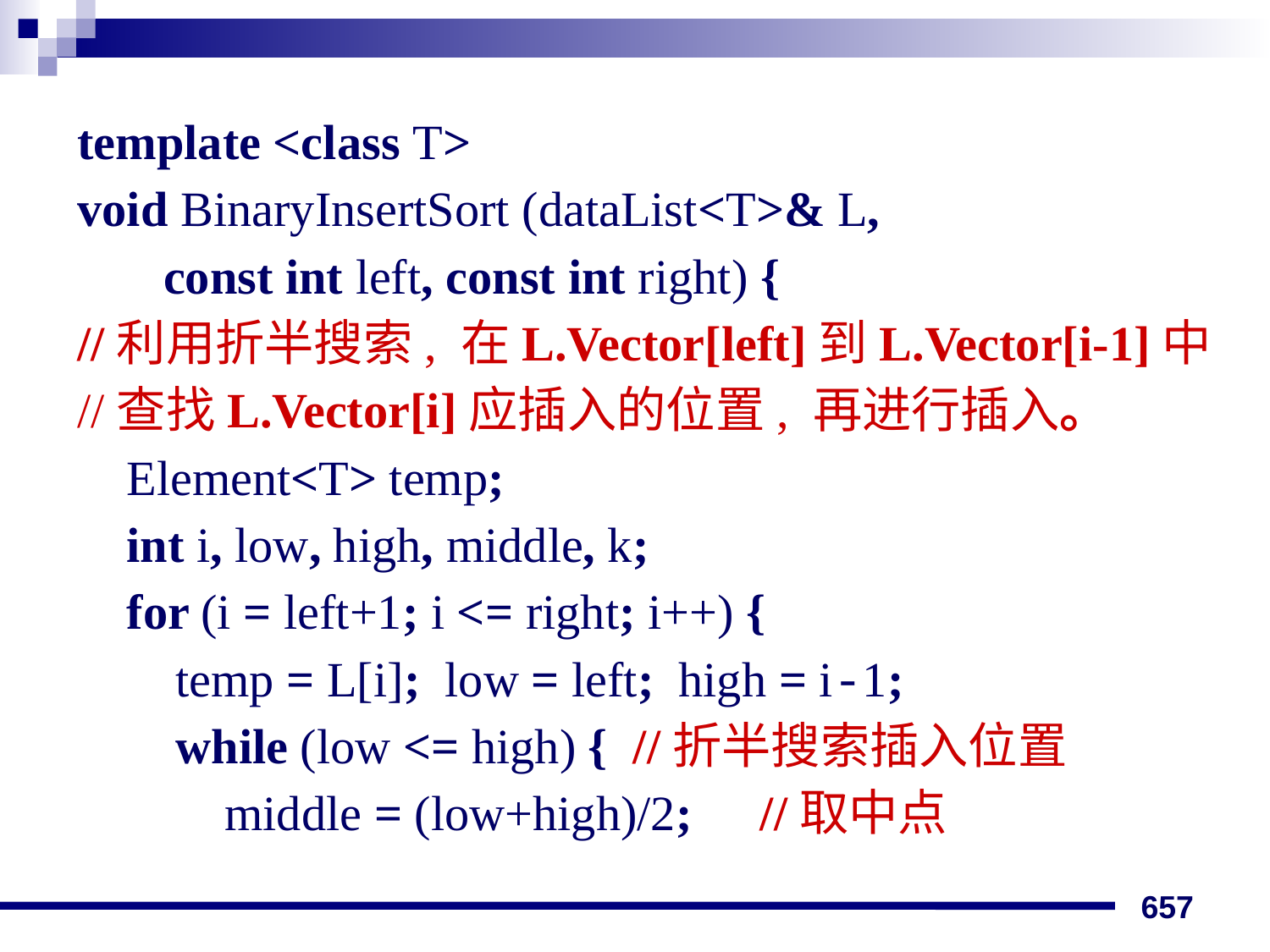

template <class T>
void BinaryInsertSort (dataList<T>& L,
       const int left, const int right) {
//利用折半搜索, 在L.Vector[left]到L.Vector[i-1]中
//查找L.Vector[i]应插入的位置, 再进行插入。
    Element<T> temp;
    int i, low, high, middle, k;
    for (i = left+1; i <= right; i++) {
        temp = L[i];  low = left;  high = i-1;
        while (low <= high) {	//折半搜索插入位置
            middle = (low+high)/2;	//取中点
657